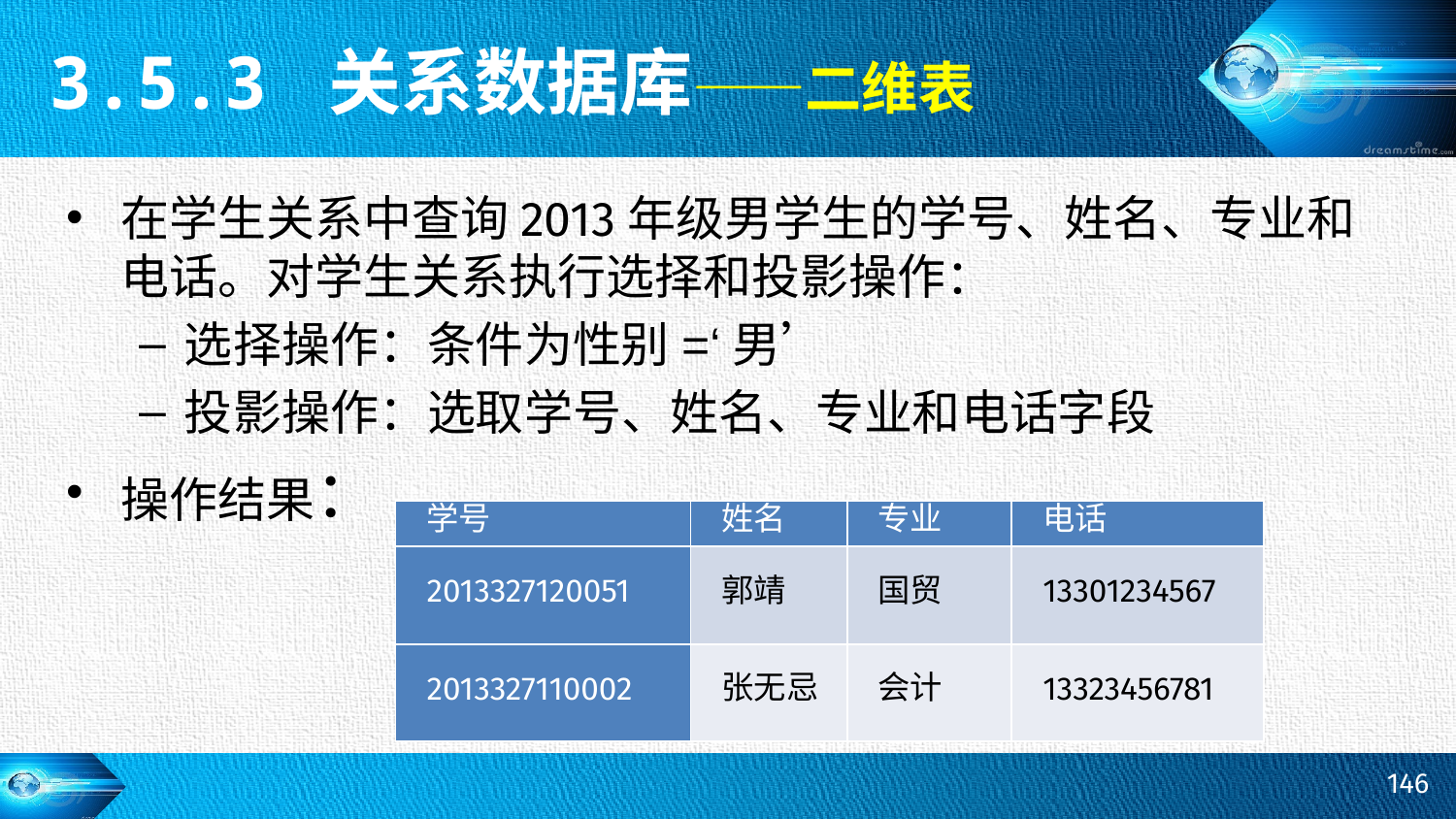

3.5.3 关系数据库——二维表
在学生关系中查询2013年级男学生的学号、姓名、专业和电话。对学生关系执行选择和投影操作：
选择操作：条件为性别=‘男’
投影操作：选取学号、姓名、专业和电话字段
操作结果：
| 学号 | 姓名 | 专业 | 电话 |
| --- | --- | --- | --- |
| 2013327120051 | 郭靖 | 国贸 | 13301234567 |
| 2013327110002 | 张无忌 | 会计 | 13323456781 |
146